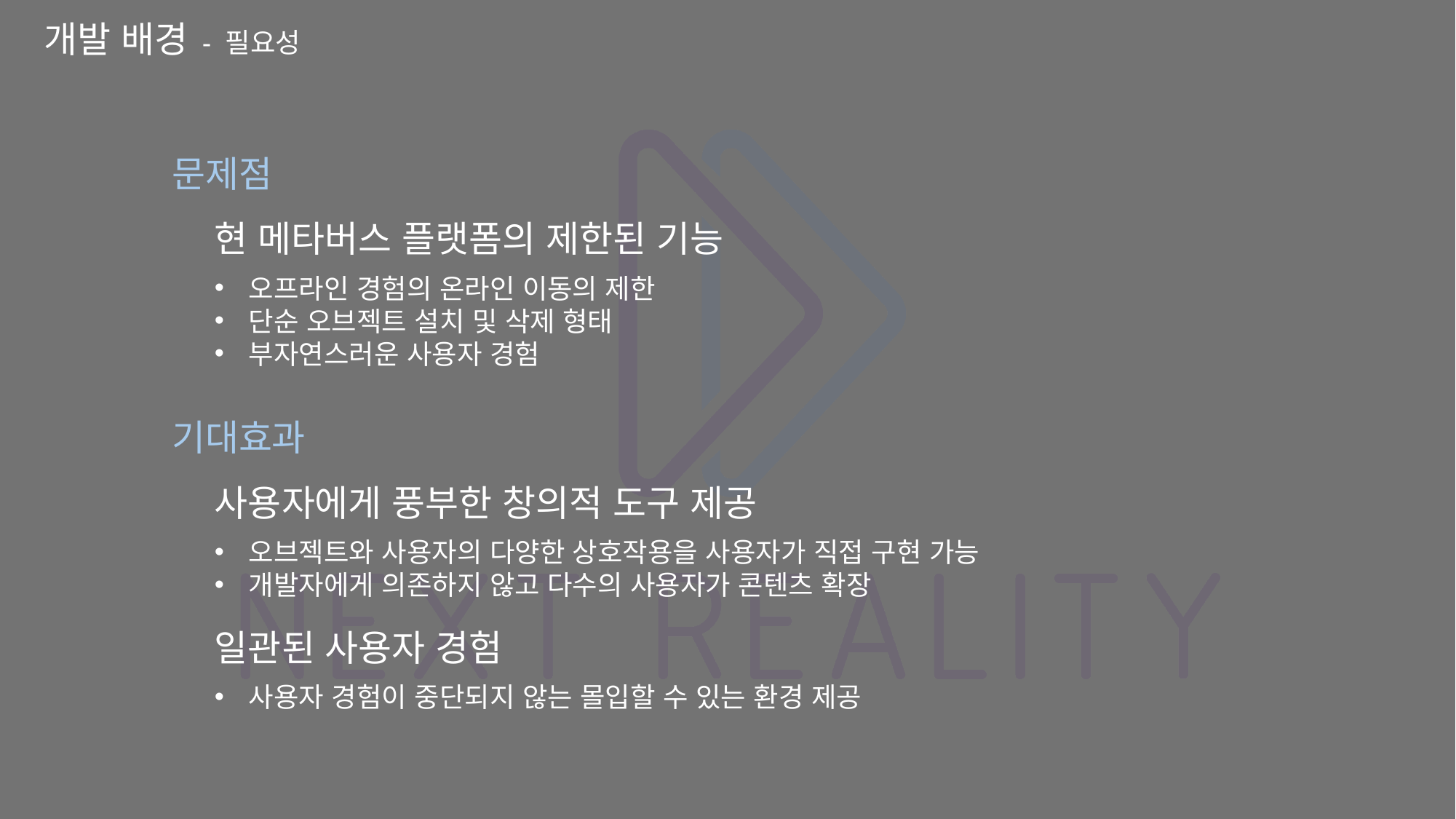

# 개발 배경 - 필요성
문제점
현 메타버스 플랫폼의 제한된 기능
오프라인 경험의 온라인 이동의 제한
단순 오브젝트 설치 및 삭제 형태
부자연스러운 사용자 경험
기대효과
사용자에게 풍부한 창의적 도구 제공
오브젝트와 사용자의 다양한 상호작용을 사용자가 직접 구현 가능
개발자에게 의존하지 않고 다수의 사용자가 콘텐츠 확장
일관된 사용자 경험
사용자 경험이 중단되지 않는 몰입할 수 있는 환경 제공